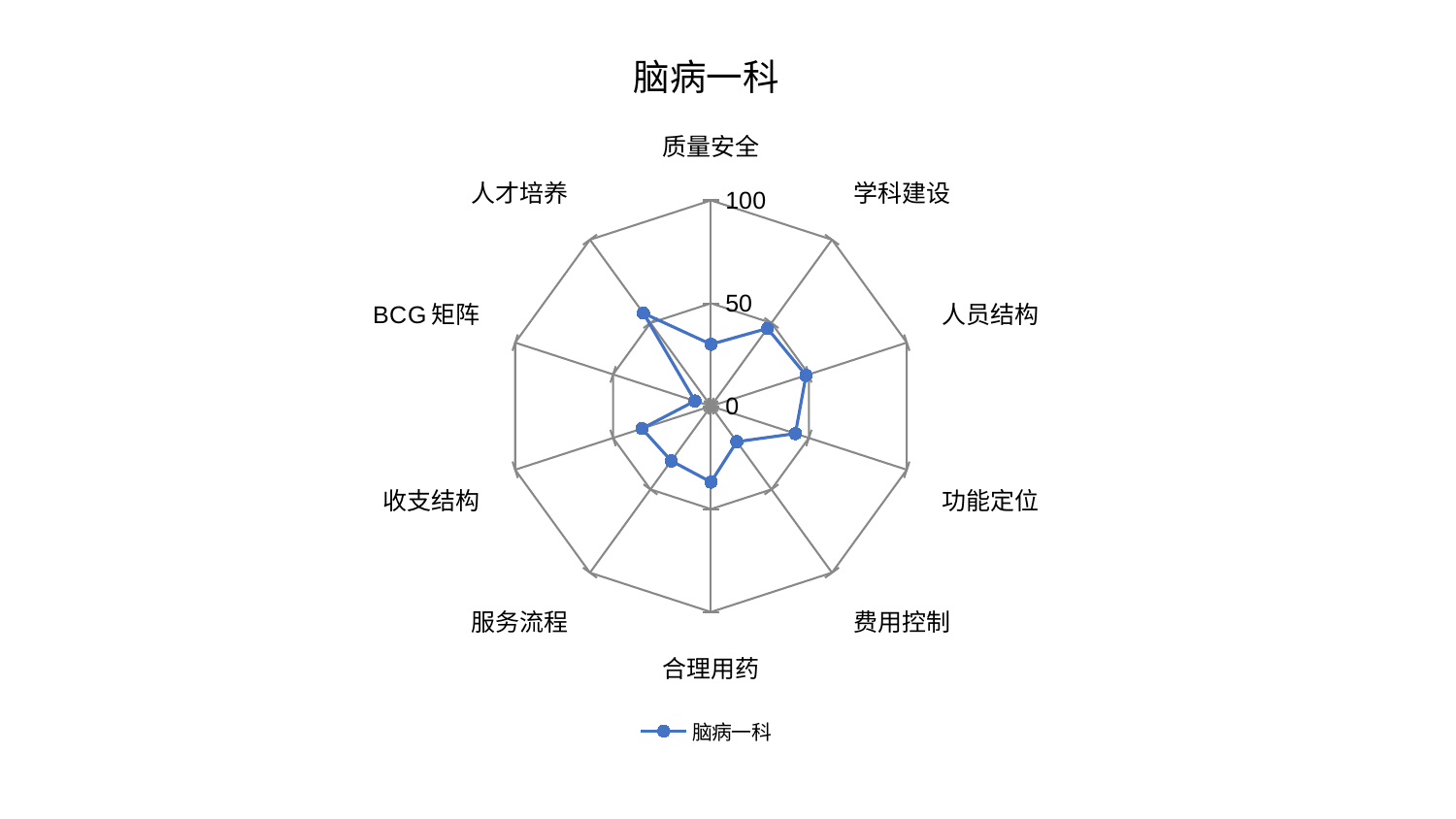

### Chart: 脑病一科

| Category | 脑病一科 |
|---|---|
| 质量安全 | 30.094593849757928 |
| 学科建设 | 46.716340394555594 |
| 人员结构 | 48.53596142095809 |
| 功能定位 | 43.122557267451285 |
| 费用控制 | 21.33852592704448 |
| 合理用药 | 36.887337328096166 |
| 服务流程 | 32.85544682266681 |
| 收支结构 | 35.27001559278922 |
| BCG矩阵 | 8.183097234664135 |
| 人才培养 | 55.86492837230477 |
140